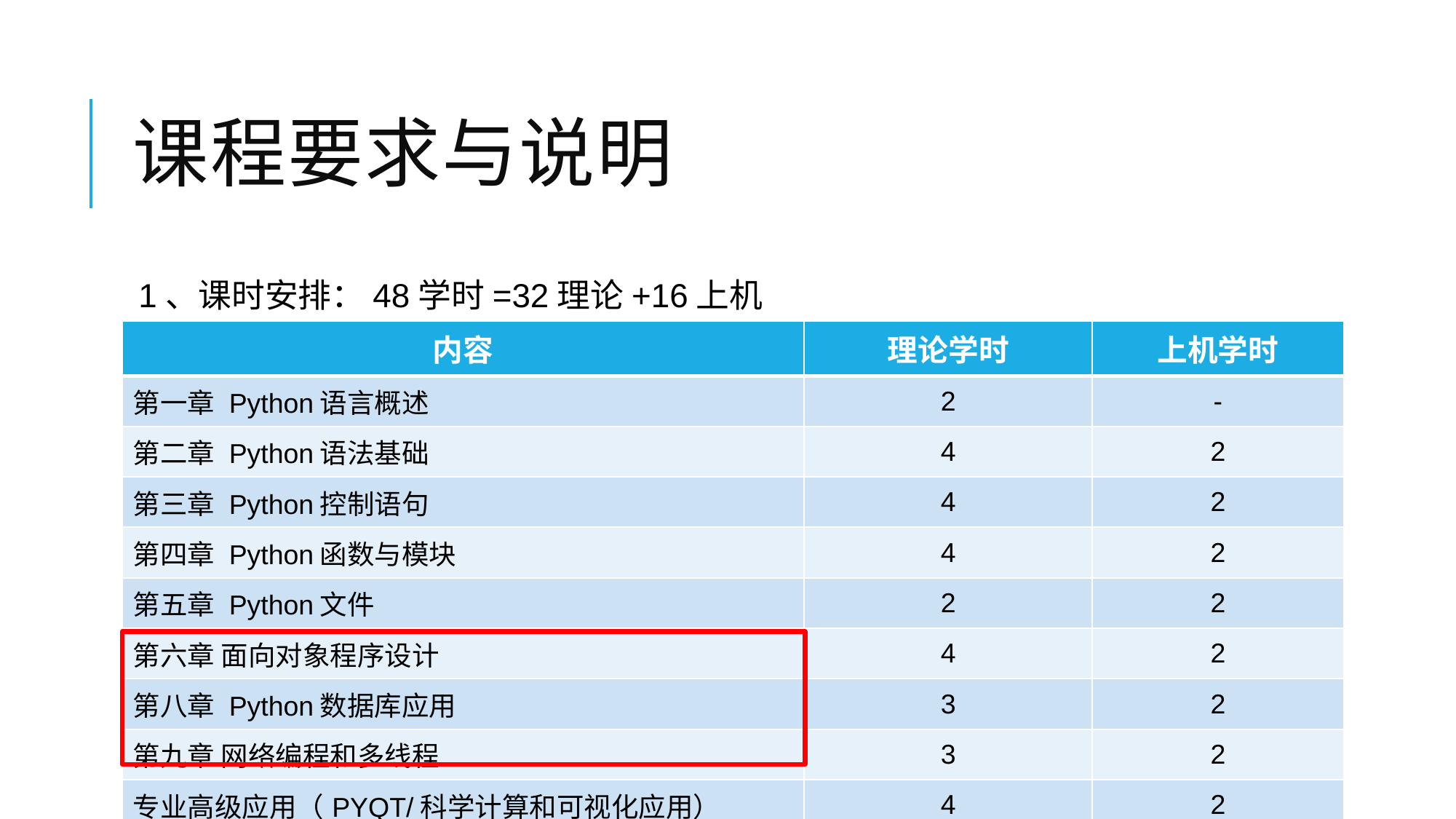

# 课程要求与说明
1、课时安排：48学时=32理论+16上机
| 内容 | 理论学时 | 上机学时 |
| --- | --- | --- |
| 第一章 Python语言概述 | 2 | - |
| 第二章 Python语法基础 | 4 | 2 |
| 第三章 Python控制语句 | 4 | 2 |
| 第四章 Python函数与模块 | 4 | 2 |
| 第五章 Python文件 | 2 | 2 |
| 第六章 面向对象程序设计 | 4 | 2 |
| 第八章 Python数据库应用 | 3 | 2 |
| 第九章 网络编程和多线程 | 3 | 2 |
| 专业高级应用（PYQT/科学计算和可视化应用） | 4 | 2 |
| 总复习 | 2 |  |